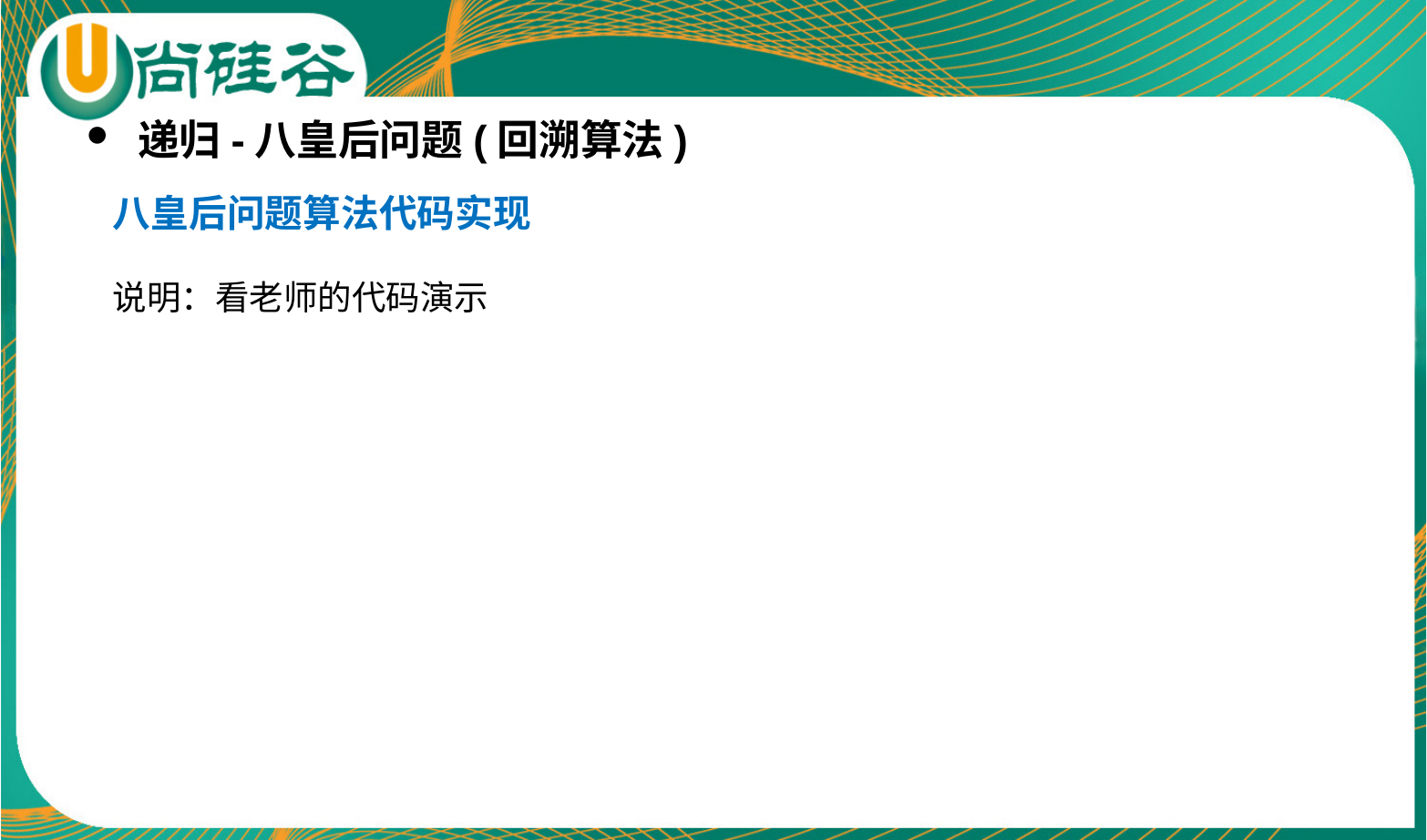

递归-八皇后问题(回溯算法)
八皇后问题算法代码实现

说明：看老师的代码演示